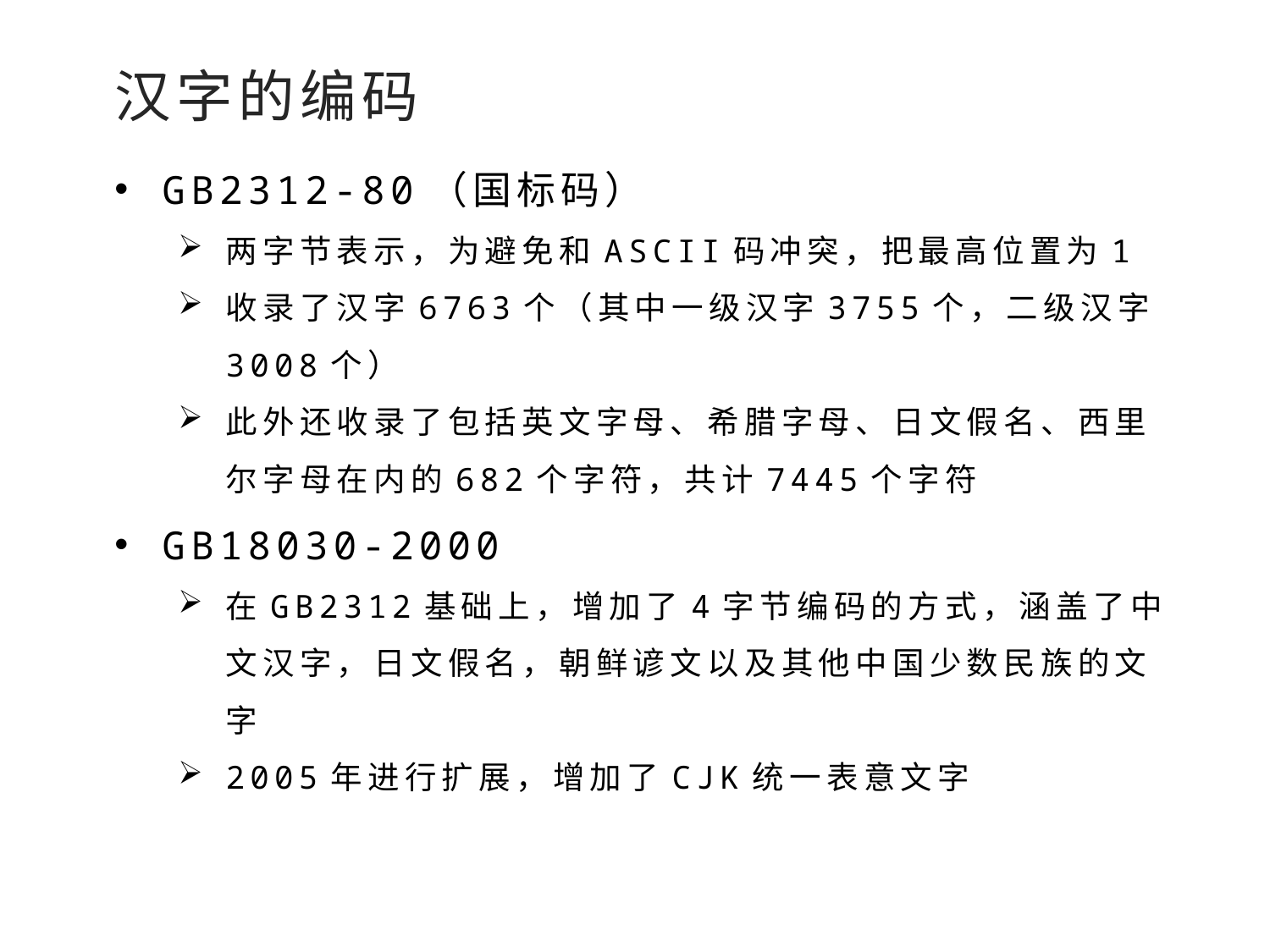

汉字的编码
GB2312-80（国标码）
两字节表示，为避免和ASCII码冲突，把最高位置为1
收录了汉字6763个（其中一级汉字3755个，二级汉字3008个）
此外还收录了包括英文字母、希腊字母、日文假名、西里尔字母在内的682个字符，共计7445个字符
GB18030-2000
在GB2312基础上，增加了4字节编码的方式，涵盖了中文汉字，日文假名，朝鲜谚文以及其他中国少数民族的文字
2005年进行扩展，增加了CJK统一表意文字